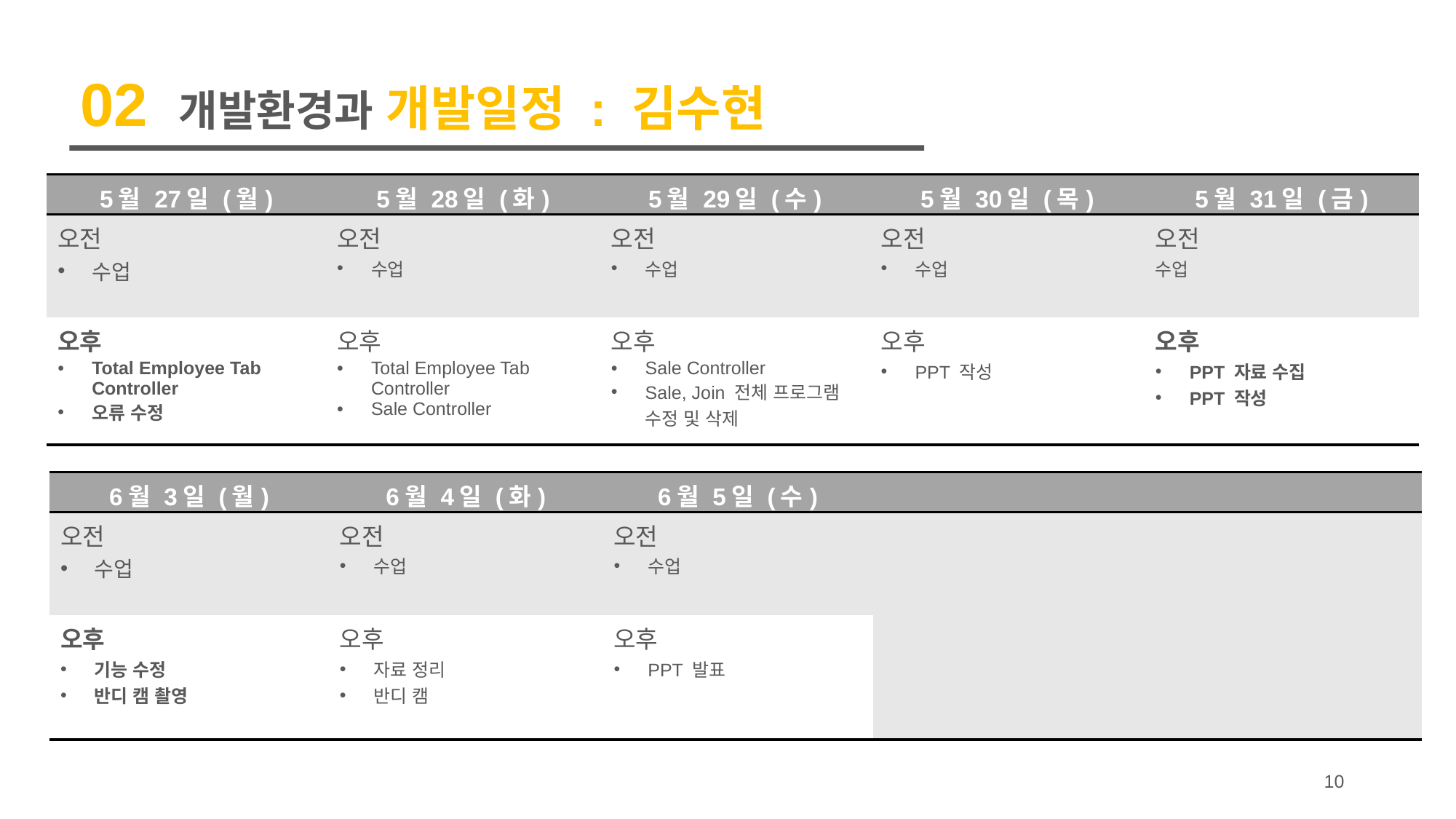

02 개발환경과 개발일정 : 김수현

| 5월 27일 (월) | 5월 28일 (화) | 5월 29일 (수) | 5월 30일 (목) | 5월 31일 (금) |
| --- | --- | --- | --- | --- |
| 오전 수업 | 오전 수업 | 오전 수업 | 오전 수업 | 오전 수업 |
| 오후 Total Employee Tab Controller 오류 수정 | 오후 Total Employee Tab Controller Sale Controller | 오후 Sale Controller Sale, Join 전체 프로그램 수정 및 삭제 | 오후 PPT 작성 | 오후 PPT 자료 수집 PPT 작성 |
| 6월 3일 (월) | 6월 4일 (화) | 6월 5일 (수) |  |  |
| --- | --- | --- | --- | --- |
| 오전 수업 | 오전 수업 | 오전 수업 |  |  |
| 오후 기능 수정 반디 캠 촬영 | 오후 자료 정리 반디 캠 | 오후 PPT 발표 |  |  |
10